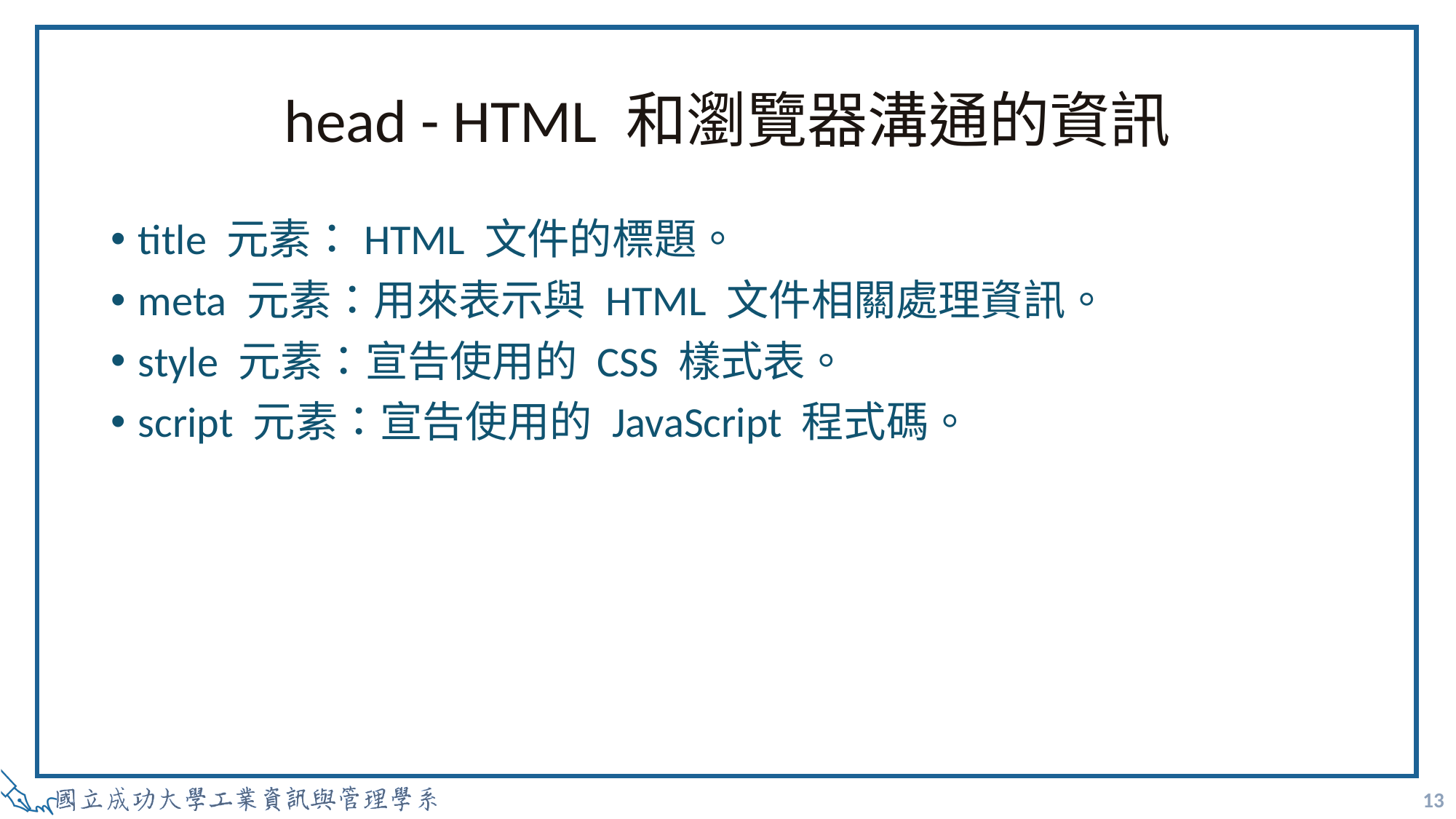

# head - HTML 和瀏覽器溝通的資訊
title 元素：HTML 文件的標題。
meta 元素：用來表示與 HTML 文件相關處理資訊。
style 元素：宣告使用的 CSS 樣式表。
script 元素：宣告使用的 JavaScript 程式碼。
13